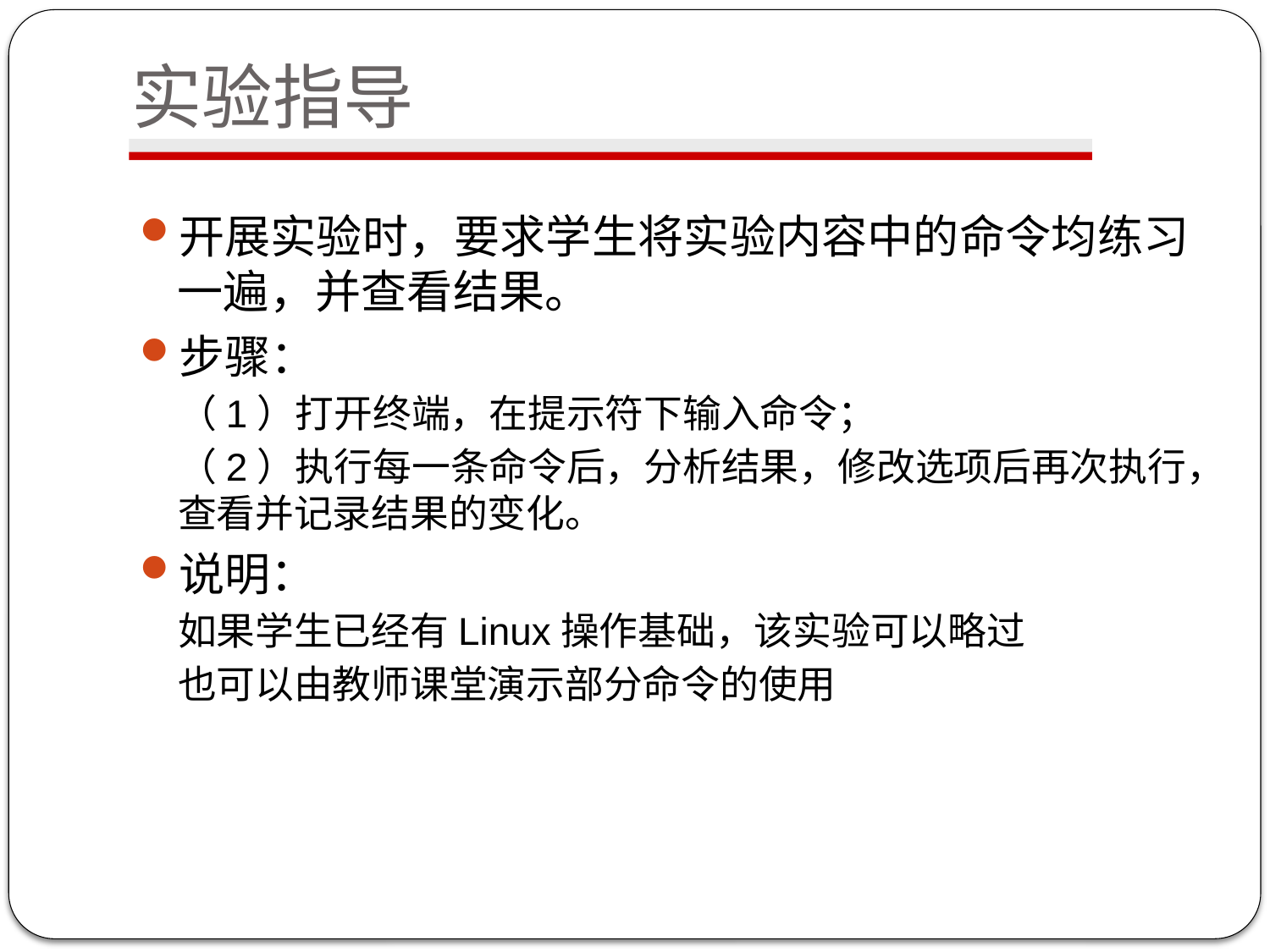

# 实验指导
开展实验时，要求学生将实验内容中的命令均练习一遍，并查看结果。
步骤：
（1）打开终端，在提示符下输入命令；
（2）执行每一条命令后，分析结果，修改选项后再次执行，查看并记录结果的变化。
说明：
如果学生已经有Linux操作基础，该实验可以略过
也可以由教师课堂演示部分命令的使用